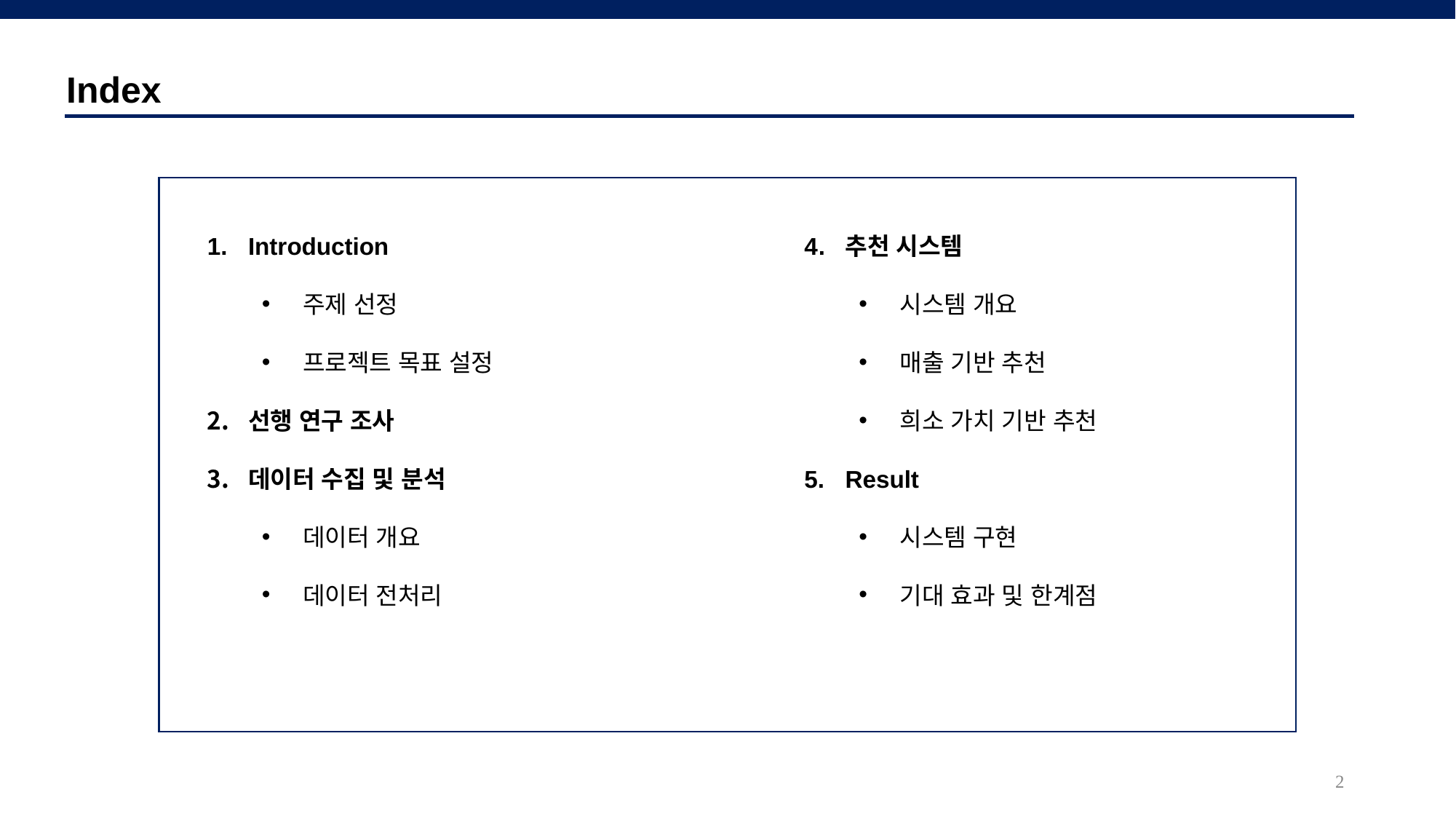

Index

Introduction
주제 선정
프로젝트 목표 설정
선행 연구 조사
데이터 수집 및 분석
데이터 개요
데이터 전처리

추천 시스템
시스템 개요
매출 기반 추천
희소 가치 기반 추천
Result
시스템 구현
기대 효과 및 한계점
2